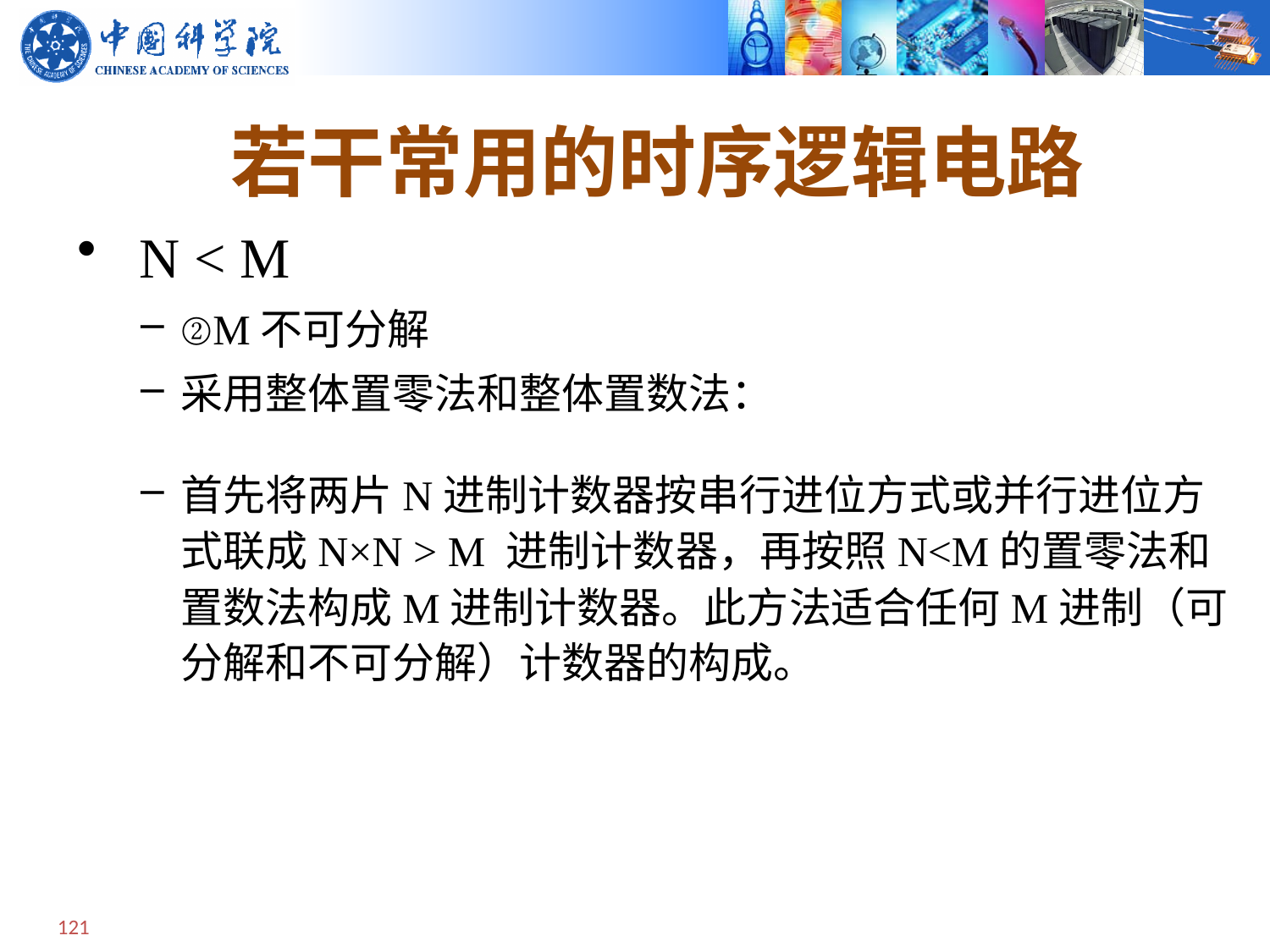

若干常用的时序逻辑电路
 N < M
②M不可分解
采用整体置零法和整体置数法：

首先将两片N进制计数器按串行进位方式或并行进位方式联成N×N > M 进制计数器，再按照N<M的置零法和置数法构成M进制计数器。此方法适合任何M进制（可分解和不可分解）计数器的构成。